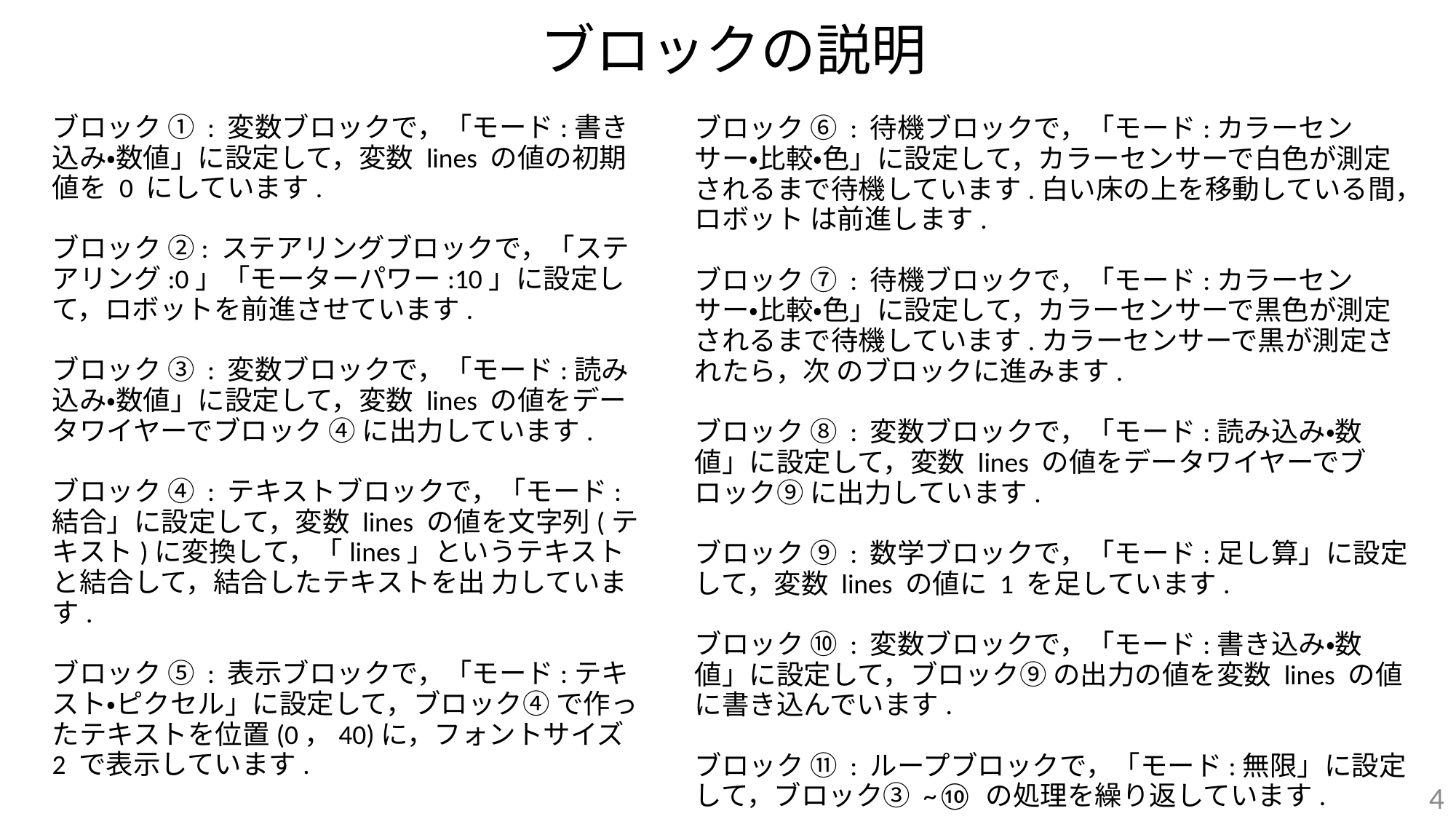

# ブロックの説明
ブロック ① : 変数ブロックで，「モード:書き込み・数値」に設定して，変数 lines の値の初期値を 0 にしています.

ブロック ②: ステアリングブロックで，「ステアリング:0」「モーターパワー:10」に設定して，ロボットを前進させています.

ブロック ③ : 変数ブロックで，「モード:読み込み・数値」に設定して，変数 lines の値をデータワイヤーでブロック ④ に出力しています.

ブロック ④ : テキストブロックで，「モード:結合」に設定して，変数 lines の値を文字列(テキスト)に変換して，「lines」というテキストと結合して，結合したテキストを出 力しています.

ブロック ⑤ : 表示ブロックで，「モード:テキスト・ピクセル」に設定して，ブロック④ で作ったテキストを位置(0，40)に，フォントサイズ 2 で表示しています.
ブロック ⑥ : 待機ブロックで，「モード:カラーセンサー・比較・色」に設定して，カラーセンサーで白色が測定されるまで待機しています.白い床の上を移動している間，ロボット は前進します.

ブロック ⑦ : 待機ブロックで，「モード:カラーセンサー・比較・色」に設定して，カラーセンサーで黒色が測定されるまで待機しています.カラーセンサーで黒が測定されたら，次 のブロックに進みます.

ブロック ⑧ : 変数ブロックで，「モード:読み込み・数値」に設定して，変数 lines の値をデータワイヤーでブロック⑨ に出力しています.

ブロック ⑨ : 数学ブロックで，「モード:足し算」に設定して，変数 lines の値に 1 を足しています.

ブロック ⑩ : 変数ブロックで，「モード:書き込み・数値」に設定して，ブロック⑨ の出力の値を変数 lines の値に書き込んでいます.

ブロック ⑪ : ループブロックで，「モード:無限」に設定して，ブロック③ ~⑩ の処理を繰り返しています.
4